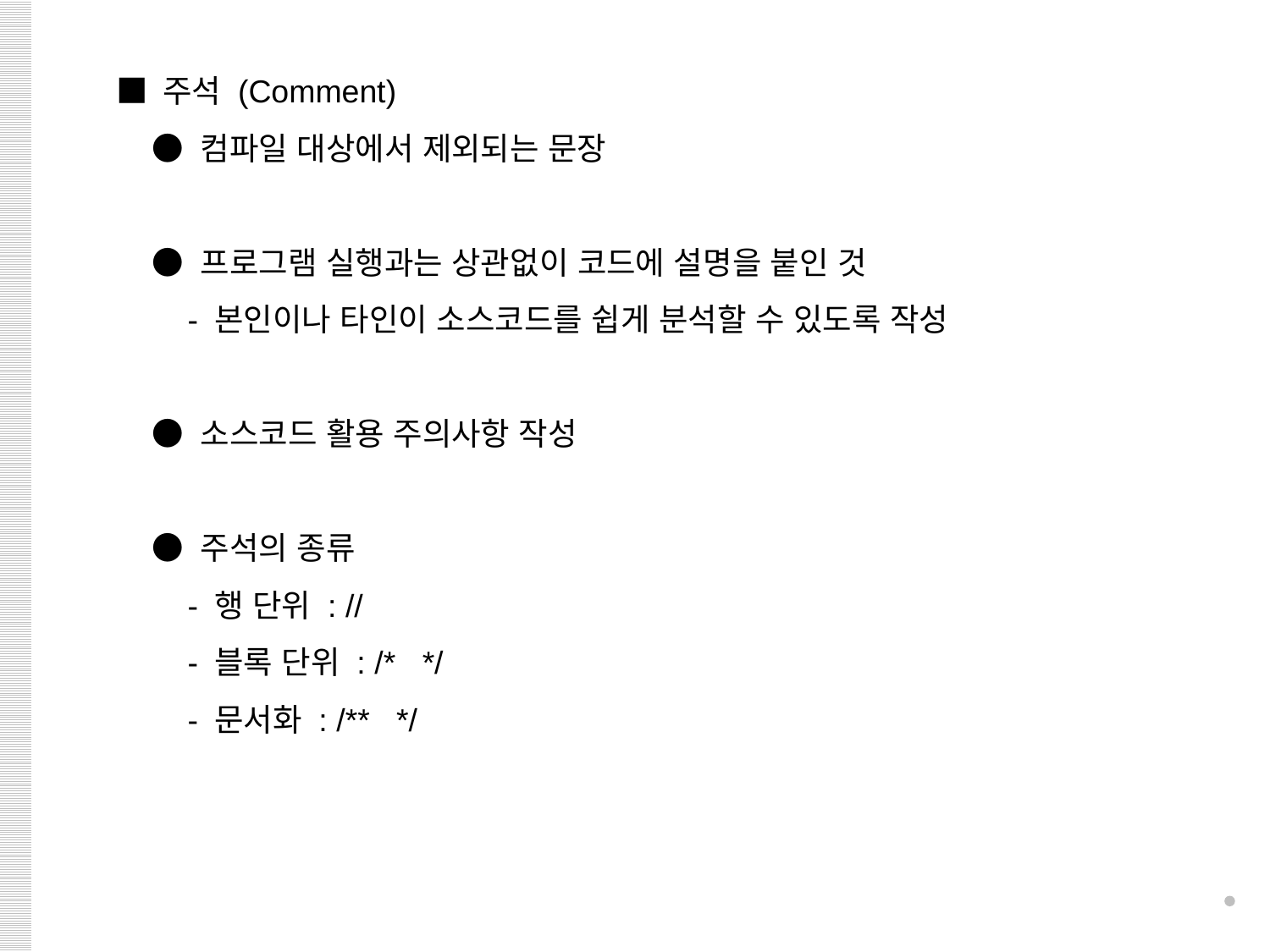

■ 주석 (Comment)
    ● 컴파일 대상에서 제외되는 문장

    ● 프로그램 실행과는 상관없이 코드에 설명을 붙인 것
        - 본인이나 타인이 소스코드를 쉽게 분석할 수 있도록 작성

    ● 소스코드 활용 주의사항 작성

    ● 주석의 종류
        - 행 단위 : //
        - 블록 단위 : /*   */
        - 문서화 : /**   */